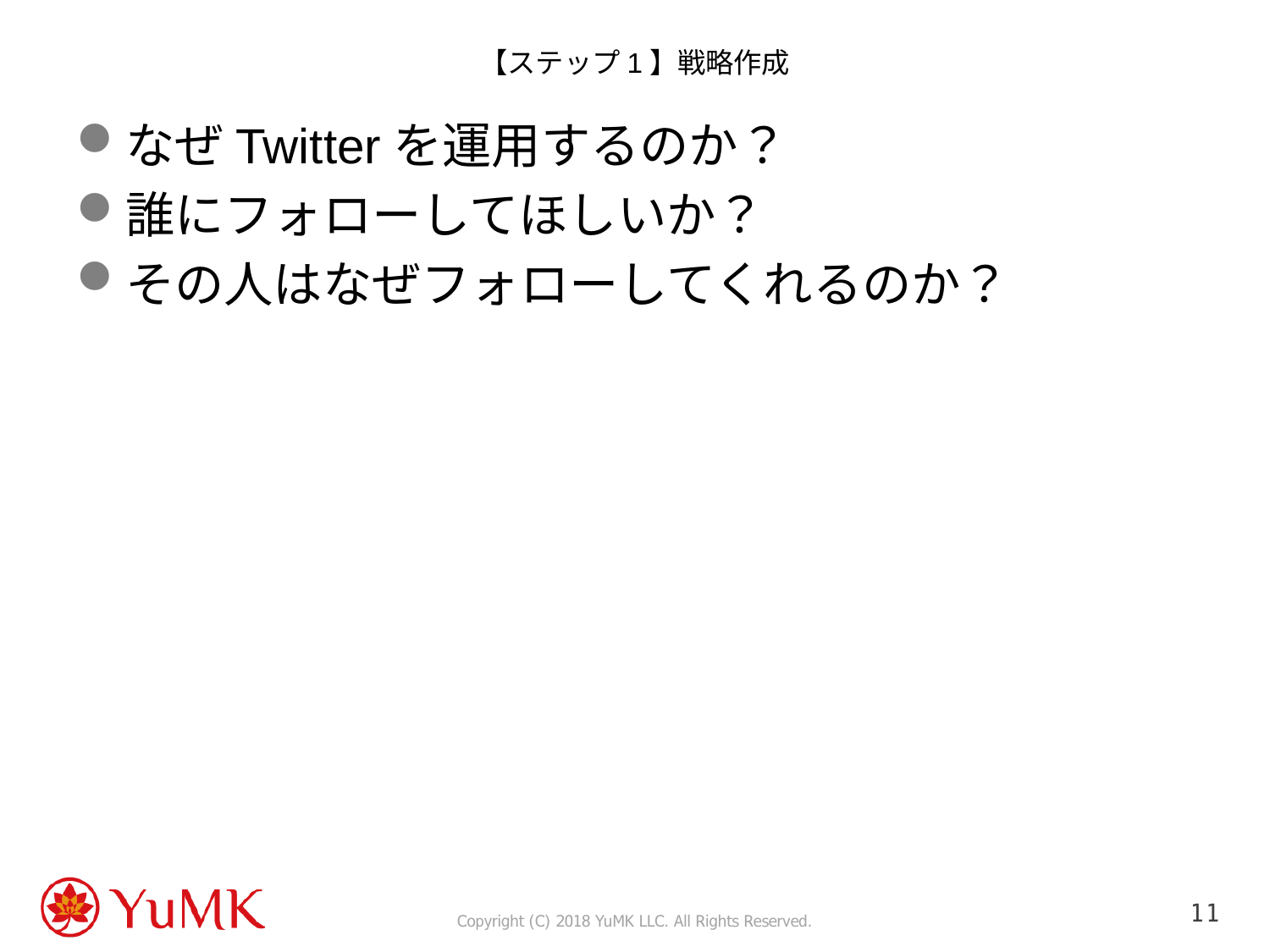

# 【ステップ1】戦略作成
なぜTwitterを運用するのか？
誰にフォローしてほしいか？
その人はなぜフォローしてくれるのか？

11